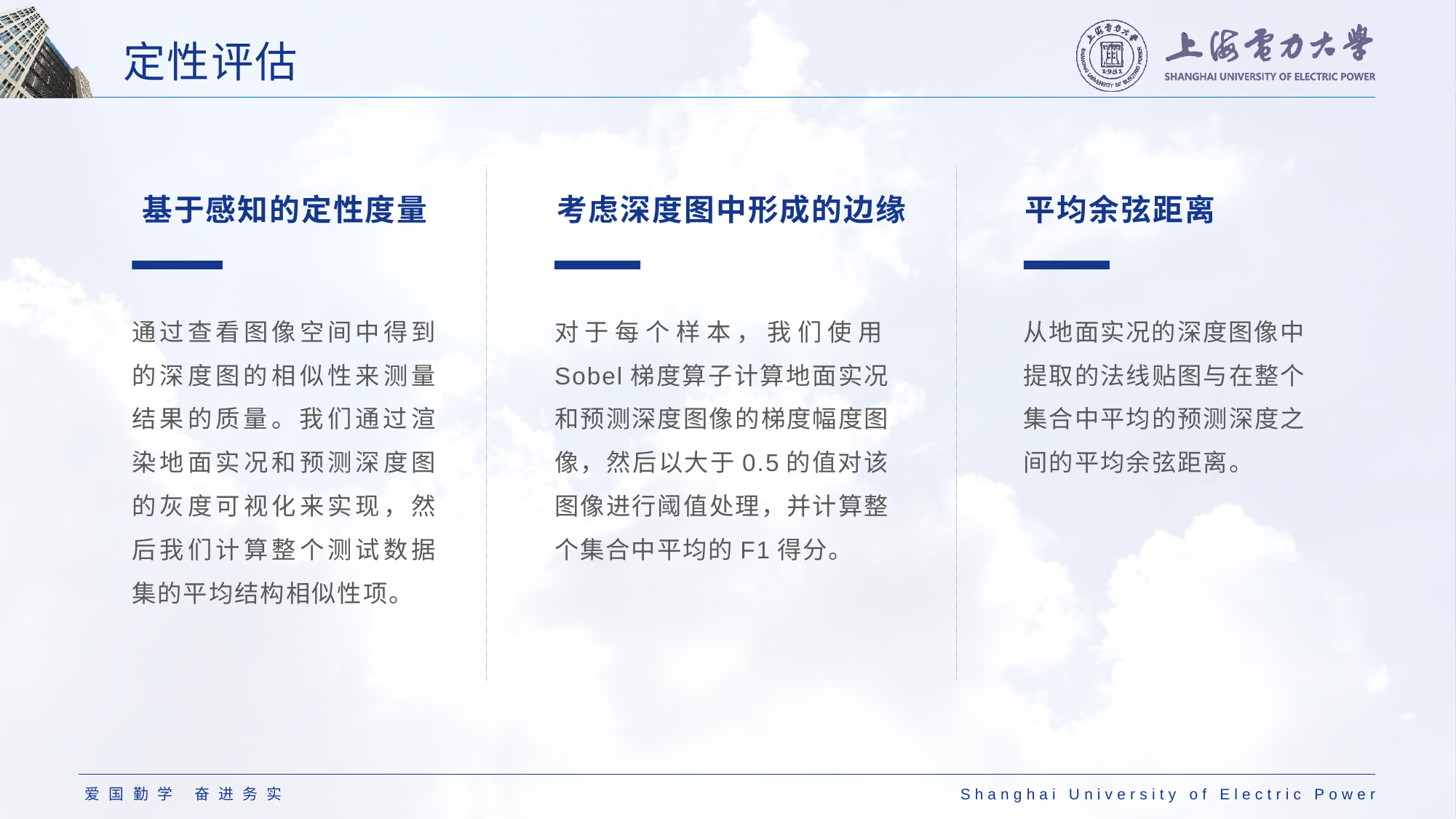

# 定性评估
基于感知的定性度量

通过查看图像空间中得到的深度图的相似性来测量结果的质量。我们通过渲染地面实况和预测深度图的灰度可视化来实现，然后我们计算整个测试数据集的平均结构相似性项。
考虑深度图中形成的边缘

对于每个样本，我们使用Sobel梯度算子计算地面实况和预测深度图像的梯度幅度图像，然后以大于0.5的值对该图像进行阈值处理，并计算整个集合中平均的F1得分。
平均余弦距离

从地面实况的深度图像中提取的法线贴图与在整个集合中平均的预测深度之间的平均余弦距离。